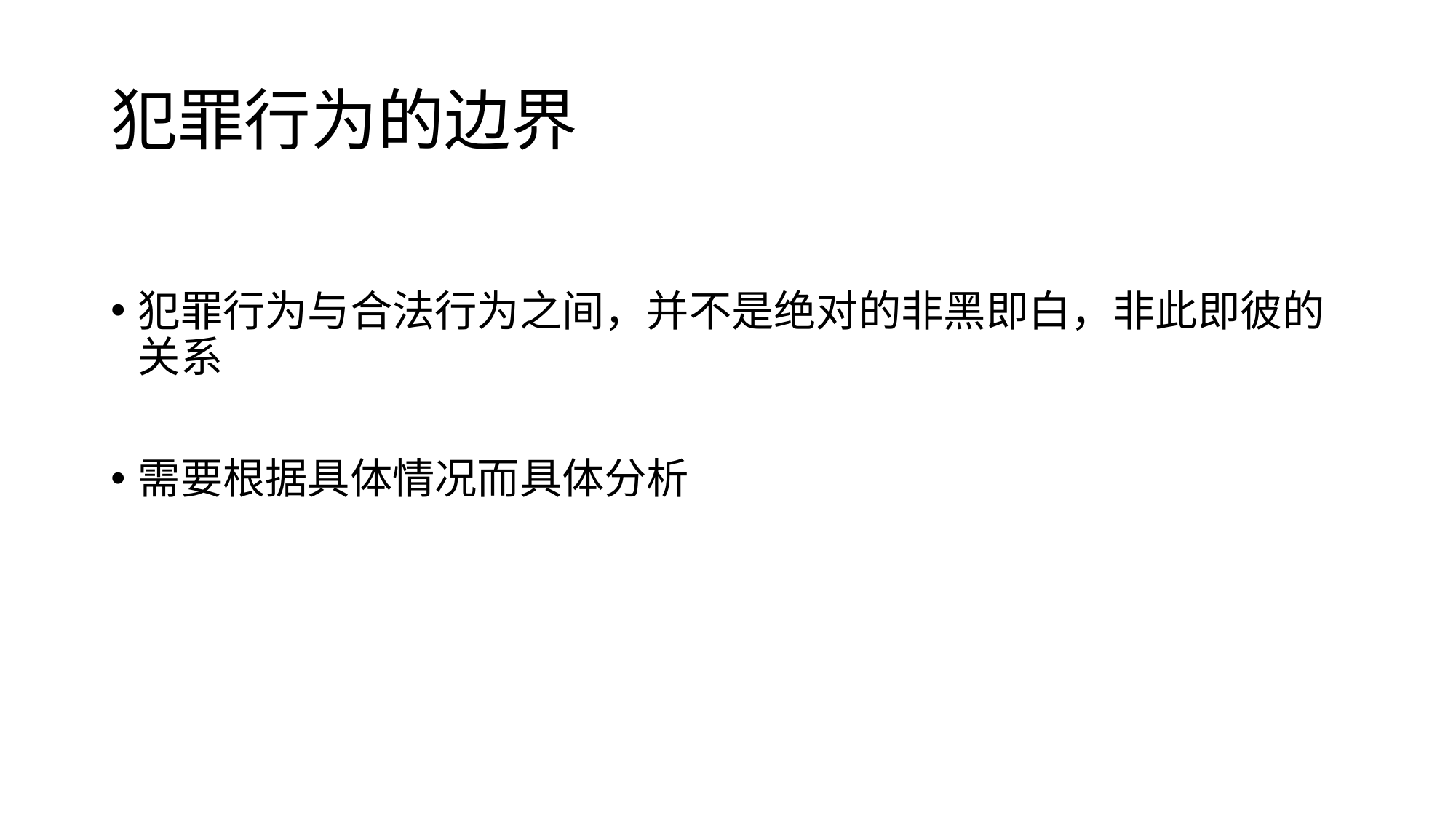

# 犯罪行为的边界

犯罪行为与合法行为之间，并不是绝对的非黑即白，非此即彼的关系

需要根据具体情况而具体分析